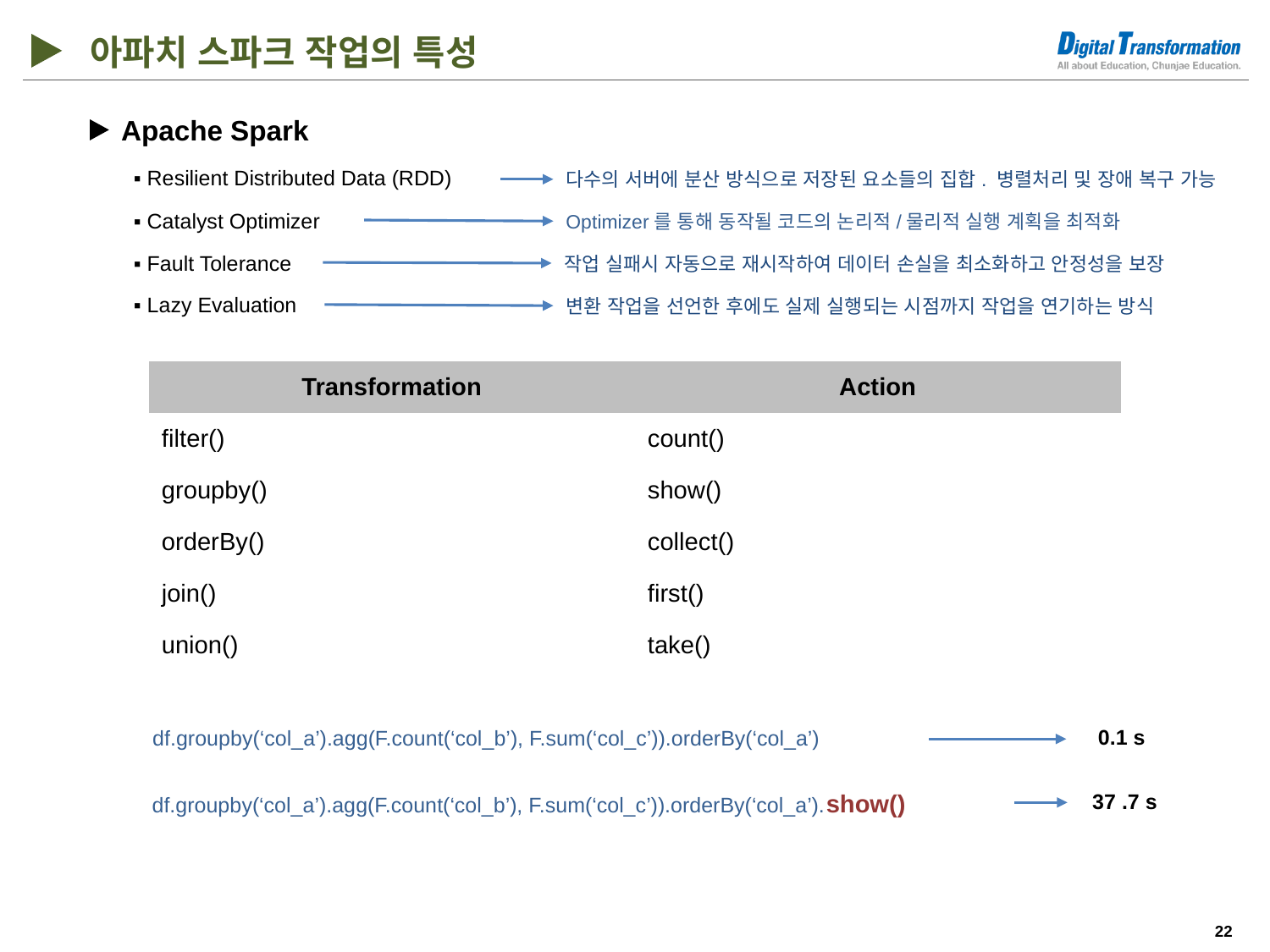

아파치 스파크 작업의 특성

Apache Spark

▪ Resilient Distributed Data (RDD)
다수의 서버에 분산 방식으로 저장된 요소들의 집합. 병렬처리 및 장애 복구 가능
▪ Catalyst Optimizer
Optimizer를 통해 동작될 코드의 논리적/물리적 실행 계획을 최적화
▪ Fault Tolerance
작업 실패시 자동으로 재시작하여 데이터 손실을 최소화하고 안정성을 보장
▪ Lazy Evaluation
변환 작업을 선언한 후에도 실제 실행되는 시점까지 작업을 연기하는 방식
| Transformation | Action |
| --- | --- |
| filter() | count() |
| groupby() | show() |
| orderBy() | collect() |
| join() | first() |
| union() | take() |
0.1 s
df.groupby(‘col_a’).agg(F.count(‘col_b’), F.sum(‘col_c’)).orderBy(‘col_a’)
df.groupby(‘col_a’).agg(F.count(‘col_b’), F.sum(‘col_c’)).orderBy(‘col_a’).show()
37 .7 s